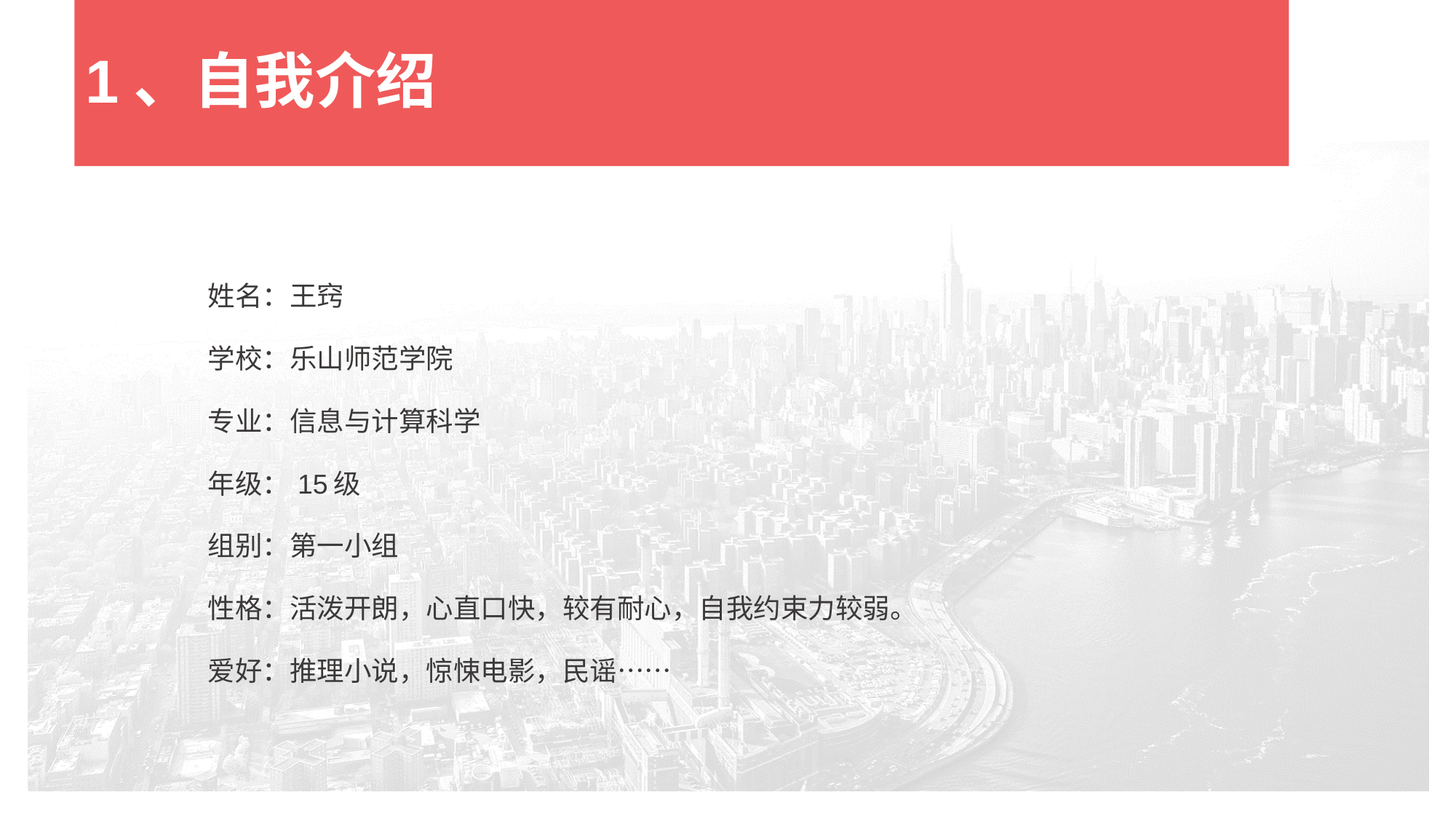

# 1、自我介绍
姓名：王窍
学校：乐山师范学院
专业：信息与计算科学
年级：15级
组别：第一小组
性格：活泼开朗，心直口快，较有耐心，自我约束力较弱。
爱好：推理小说，惊悚电影，民谣……